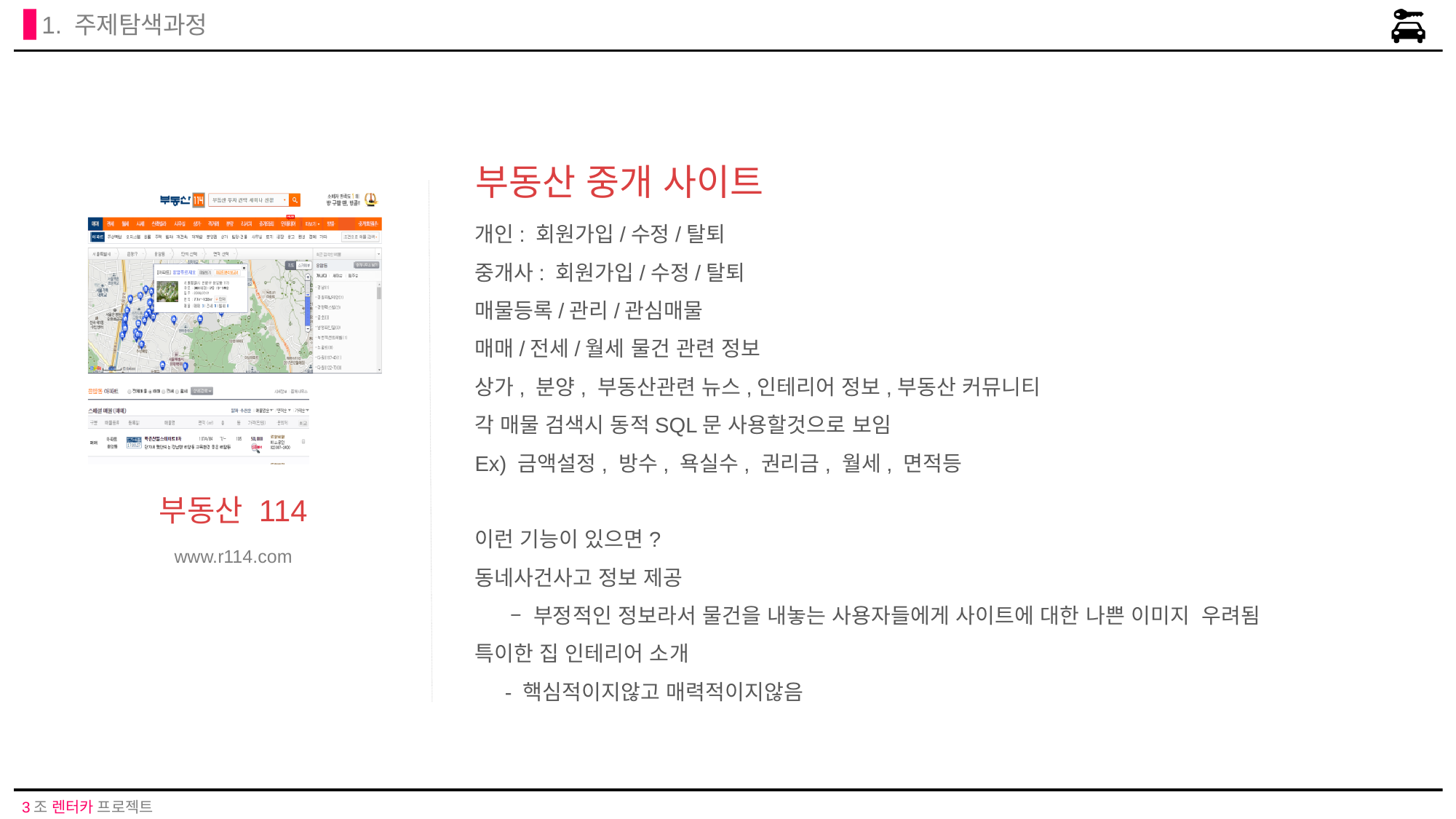

1. 주제탐색과정
부동산 중개 사이트

부동산 114
www.r114.com

개인: 회원가입/수정/탈퇴
중개사: 회원가입/수정/탈퇴
매물등록/관리/관심매물
매매/전세/월세 물건 관련 정보
상가, 분양, 부동산관련 뉴스,인테리어 정보,부동산 커뮤니티
각 매물 검색시 동적SQL문 사용할것으로 보임
Ex) 금액설정, 방수, 욕실수, 권리금, 월세, 면적등

이런 기능이 있으면?
동네사건사고 정보 제공
      – 부정적인 정보라서 물건을 내놓는 사용자들에게 사이트에 대한 나쁜 이미지  우려됨
특이한 집 인테리어 소개
     - 핵심적이지않고 매력적이지않음